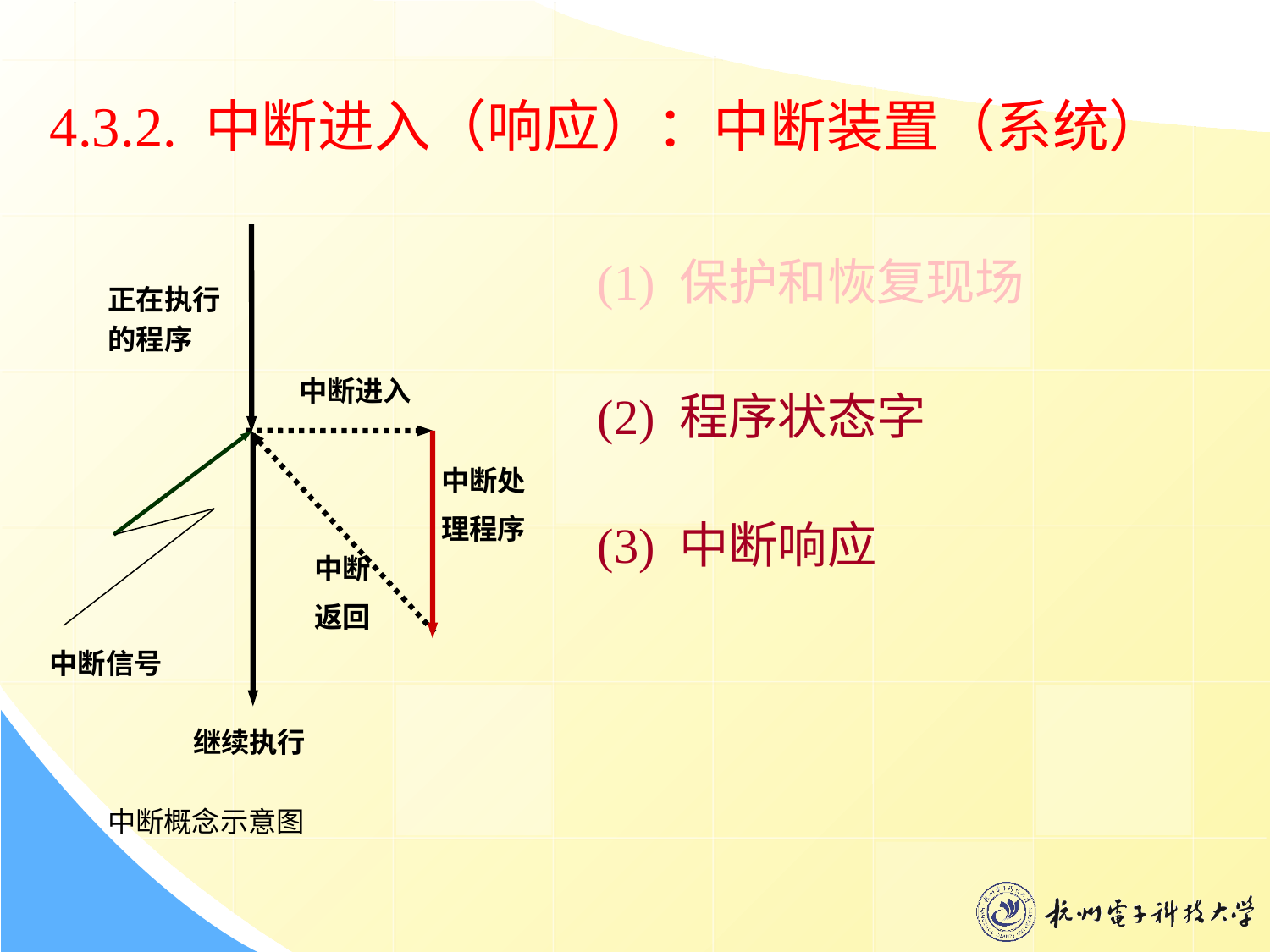

4.3.2. 中断进入（响应）：中断装置（系统）

正在执行
的程序
中断进入

中断信号

继续执行
中断处
理程序
中断
返回
(1) 保护和恢复现场
(2) 程序状态字
(3) 中断响应
中断概念示意图